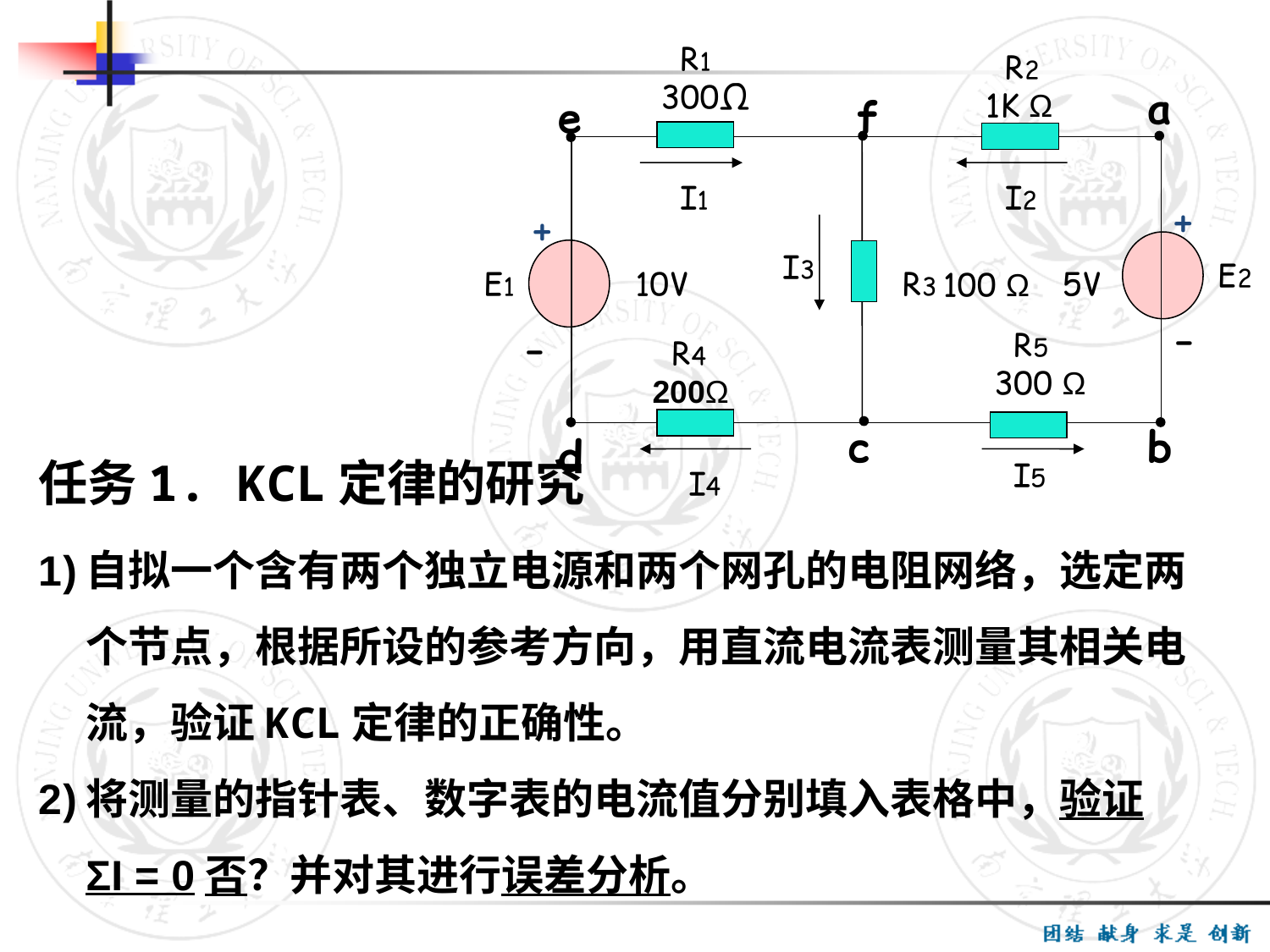

R1 300Ω
  R2 1K Ω

a
e
f

  I1
  I2

+
+

  I3

 E2
  E1
10V
  R3
5V
100 Ω
-
-
  R5 300 Ω
  R4 200Ω

c
b

d

  I5
  I4
任务1. KCL定律的研究
自拟一个含有两个独立电源和两个网孔的电阻网络，选定两个节点，根据所设的参考方向，用直流电流表测量其相关电流，验证KCL定律的正确性。
将测量的指针表、数字表的电流值分别填入表格中，验证ΣI = 0否？并对其进行误差分析。